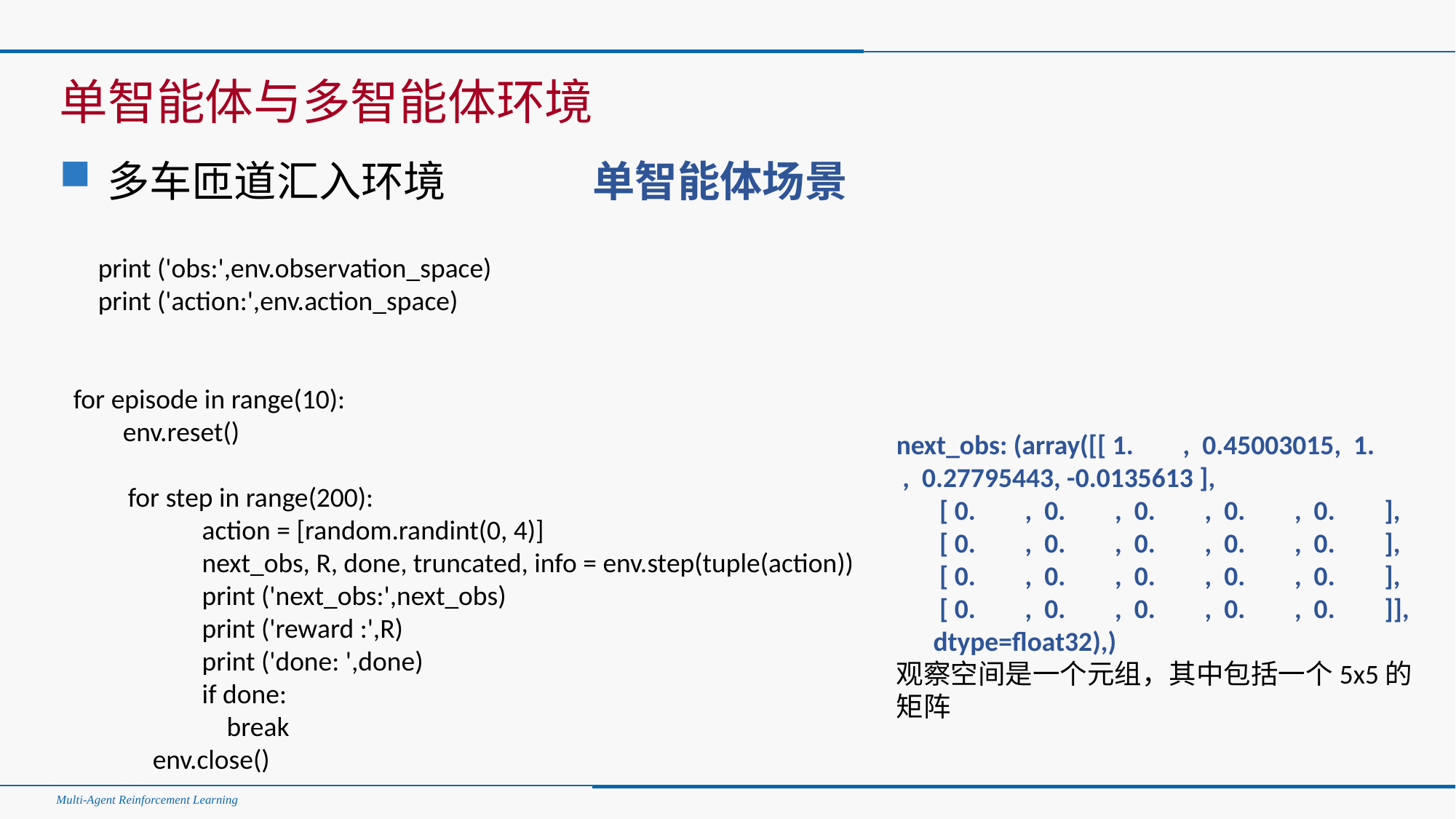

#
单智能体与多智能体环境
多车匝道汇入环境

单智能体场景
    print ('obs:',env.observation_space)
    print ('action:',env.action_space)

for episode in range(10):
        env.reset()

for step in range(200):
            action = [random.randint(0, 4)]
            next_obs, R, done, truncated, info = env.step(tuple(action))
            print ('next_obs:',next_obs)
            print ('reward :',R)
            print ('done: ',done)
            if done:
                break
    env.close()

next_obs: (array([[ 1.        ,  0.45003015,  1.        ,  0.27795443, -0.0135613 ],
       [ 0.        ,  0.        ,  0.        ,  0.        ,  0.        ],
       [ 0.        ,  0.        ,  0.        ,  0.        ,  0.        ],
       [ 0.        ,  0.        ,  0.        ,  0.        ,  0.        ],
       [ 0.        ,  0.        ,  0.        ,  0.        ,  0.        ]],
      dtype=float32),)
观察空间是一个元组，其中包括一个5x5的矩阵
16